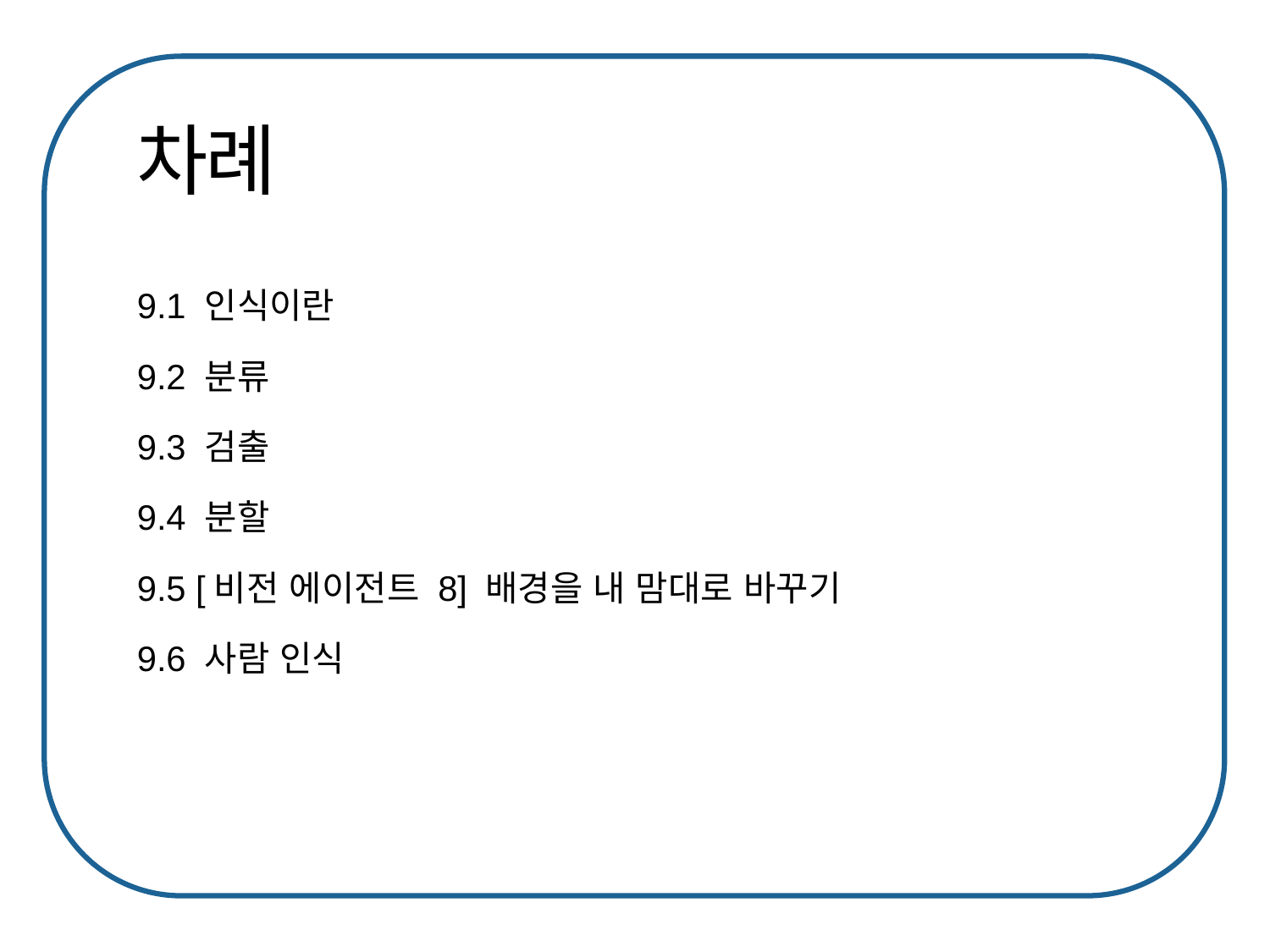

9.1 인식이란
9.2 분류
9.3 검출
9.4 분할
9.5 [비전 에이전트 8] 배경을 내 맘대로 바꾸기
9.6 사람 인식